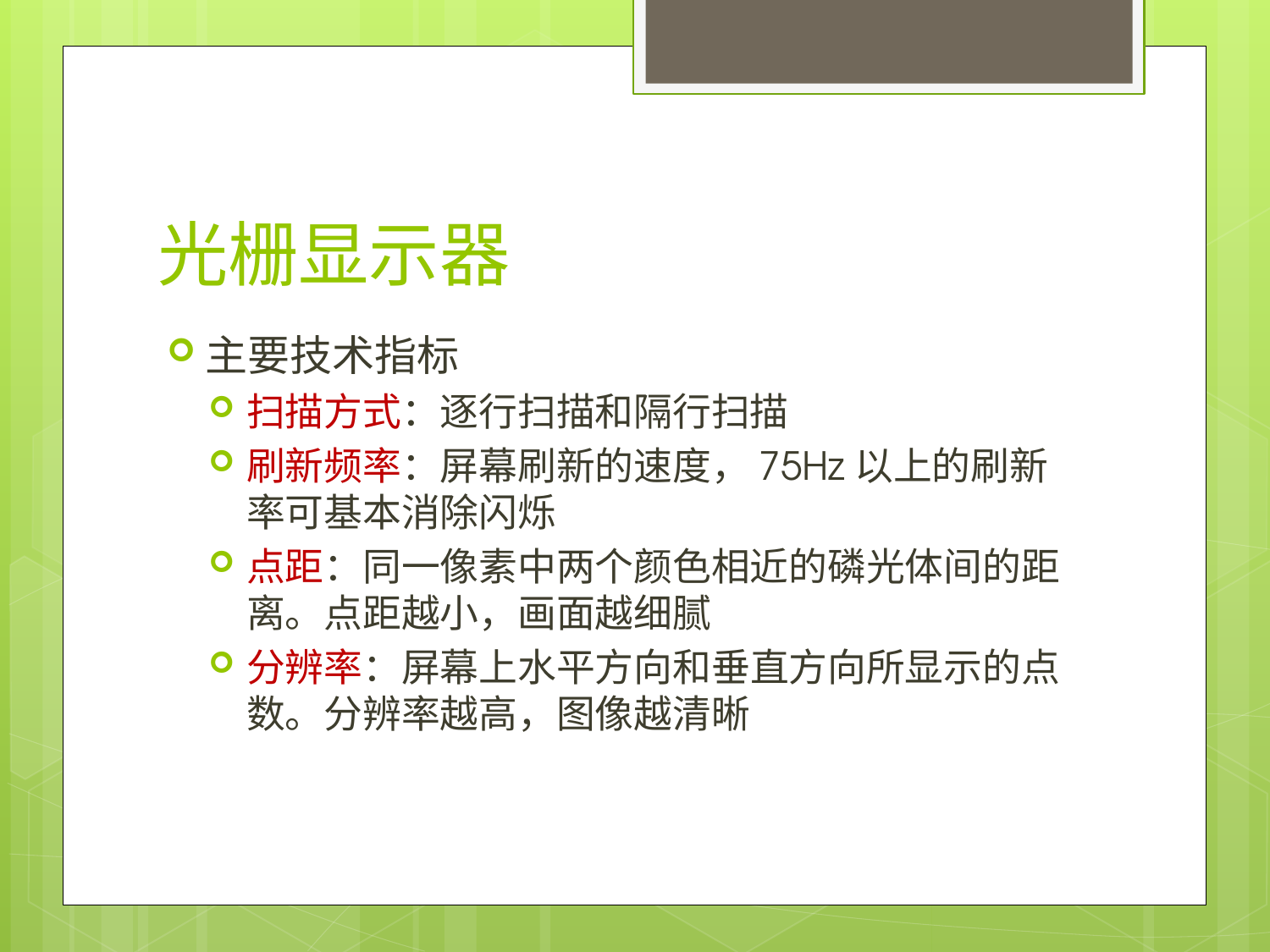

# 光栅显示器
主要技术指标
扫描方式：逐行扫描和隔行扫描
刷新频率：屏幕刷新的速度，75Hz以上的刷新率可基本消除闪烁
点距：同一像素中两个颜色相近的磷光体间的距离。点距越小，画面越细腻
分辨率：屏幕上水平方向和垂直方向所显示的点数。分辨率越高，图像越清晰